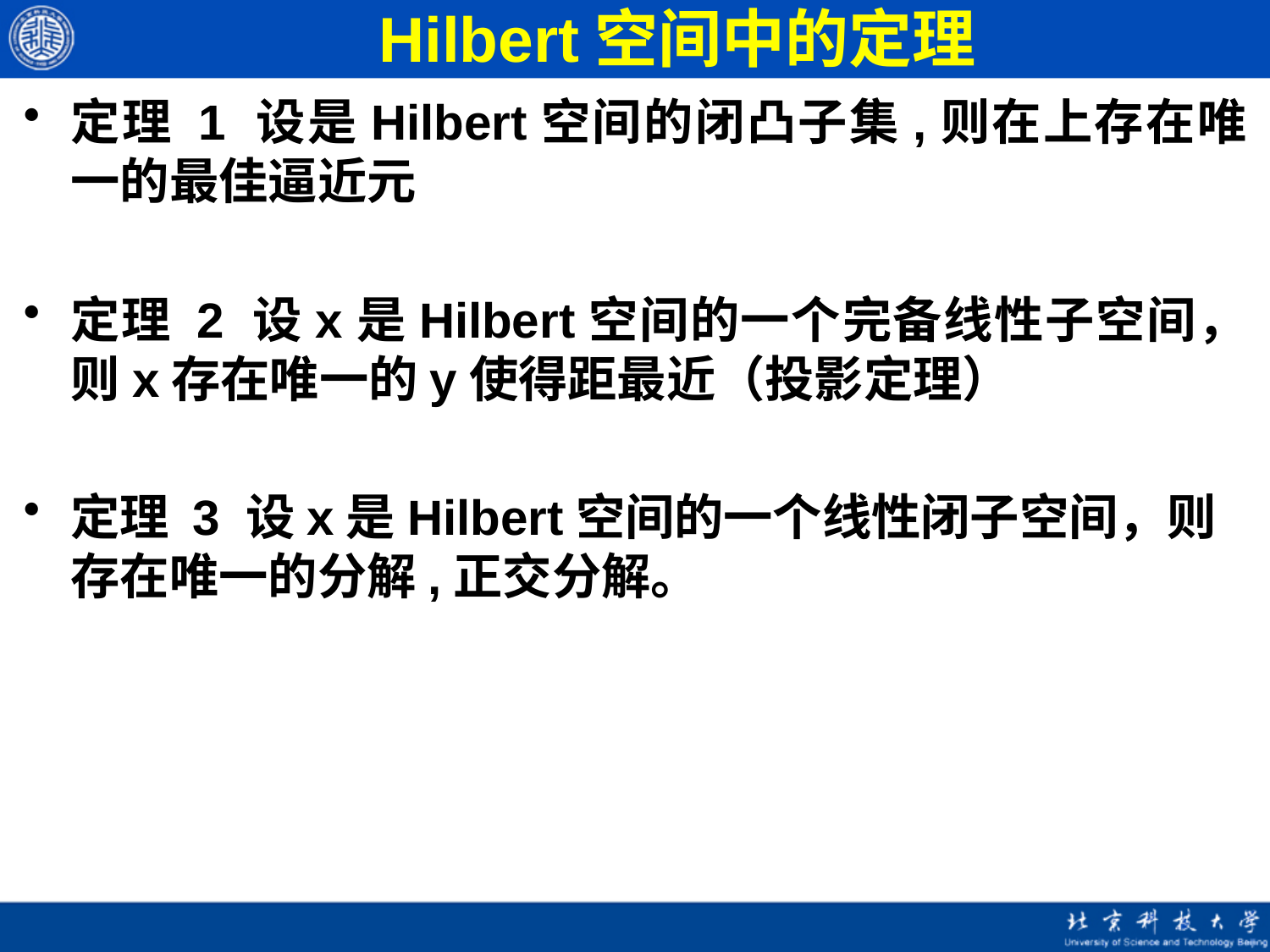

# Hilbert空间中的定理
定理 1 设是Hilbert空间的闭凸子集,则在上存在唯一的最佳逼近元

定理 2 设x是Hilbert空间的一个完备线性子空间，则x存在唯一的y使得距最近（投影定理）

定理 3 设x是Hilbert空间的一个线性闭子空间，则存在唯一的分解,正交分解。